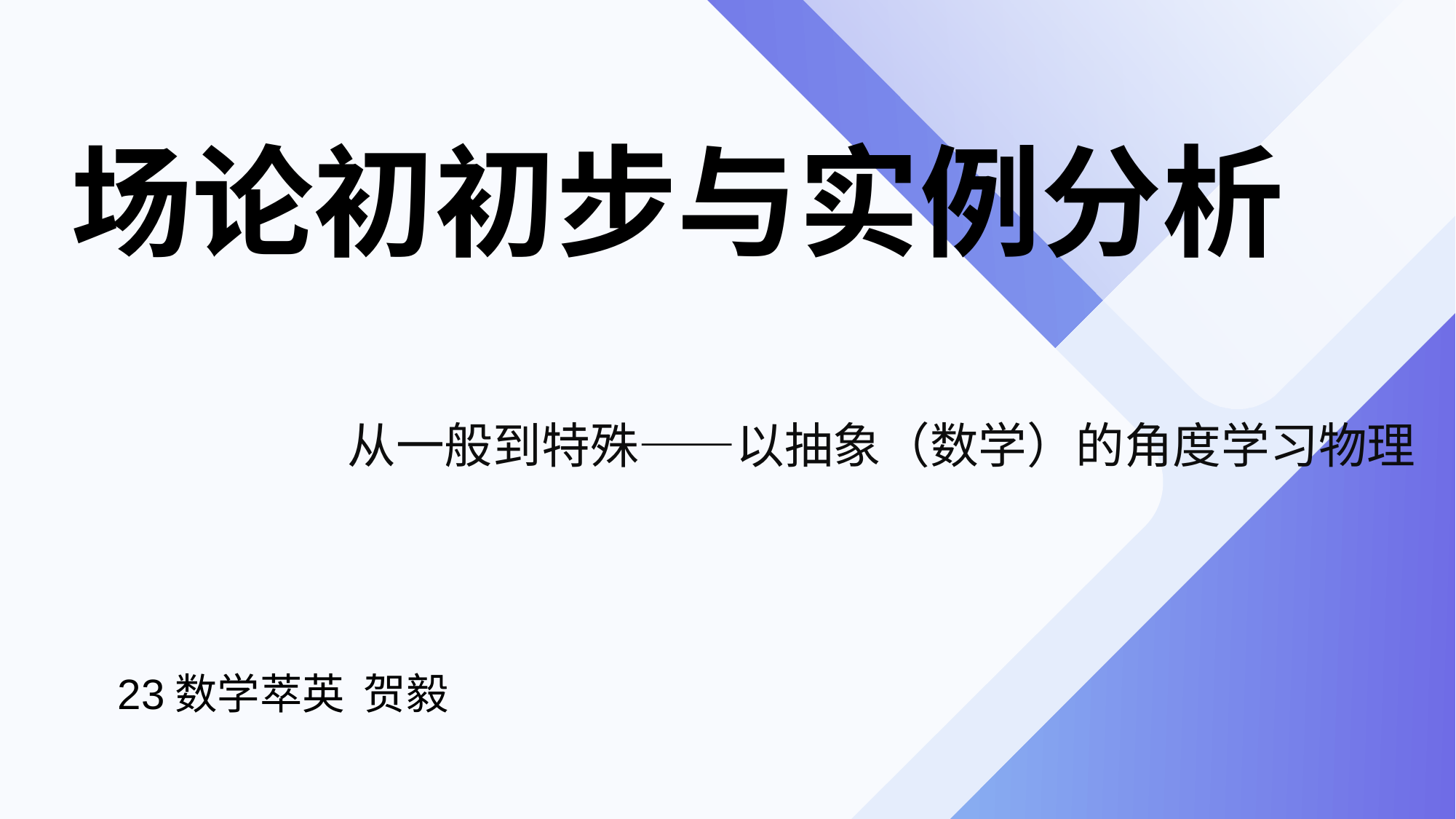

# 场论初初步与实例分析
从一般到特殊——以抽象（数学）的角度学习物理
23数学萃英  贺毅